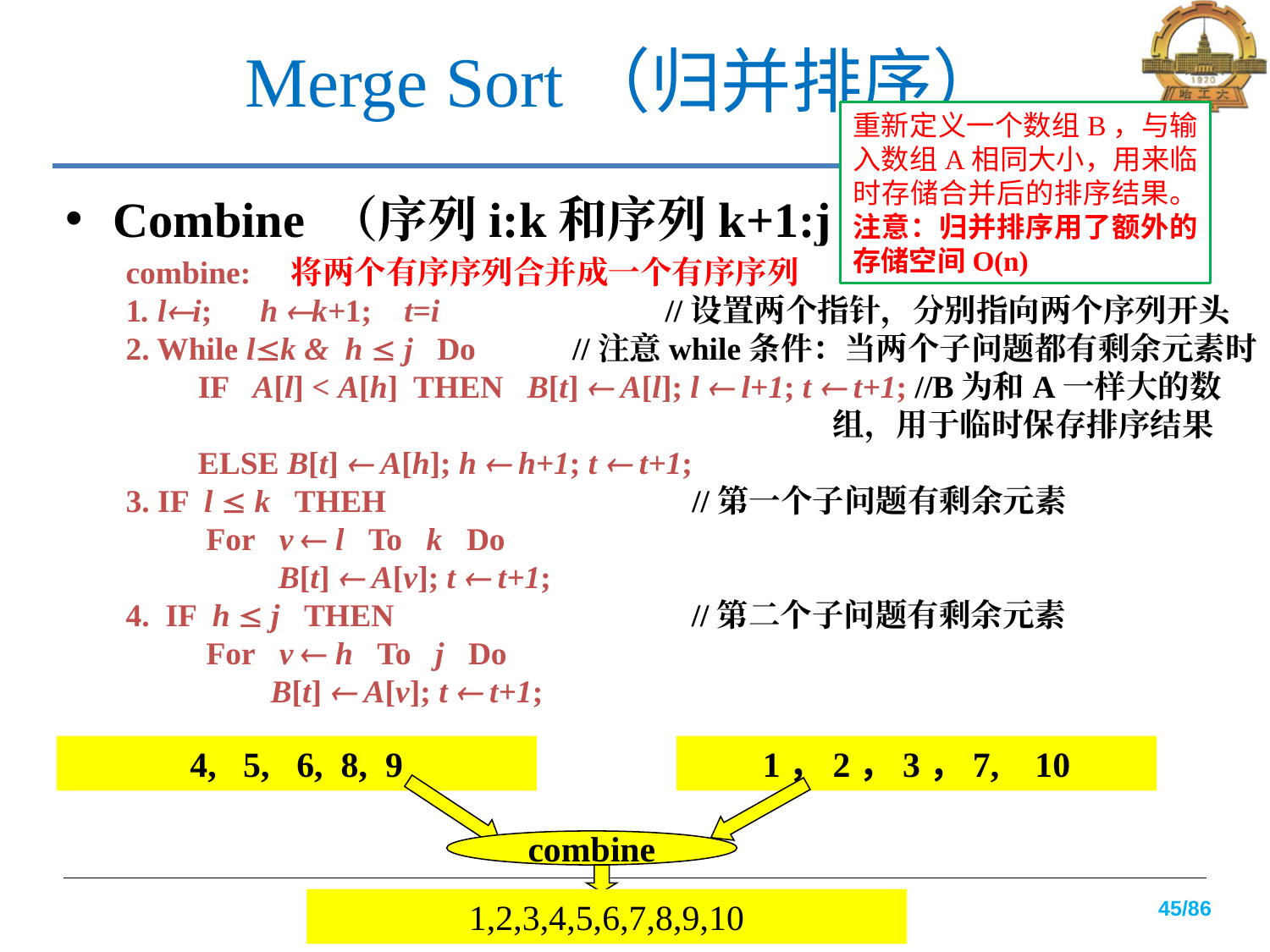

# Merge Sort（归并排序）
重新定义一个数组B，与输入数组A相同大小，用来临时存储合并后的排序结果。注意：归并排序用了额外的存储空间O(n)
Combine （序列i:k和序列k+1:j）
combine:    将两个有序序列合并成一个有序序列
1. l←i;      h ←k+1;    t=i                            //设置两个指针，分别指向两个序列开头
2. While l≤k &  h ≤ j   Do            //注意while条件：当两个子问题都有剩余元素时
         IF   A[l] < A[h]  THEN   B[t] ← A[l]; l ← l+1; t ← t+1; //B为和A一样大的数 					         组，用于临时保存排序结果
         ELSE B[t] ← A[h]; h ← h+1; t ← t+1;
3. IF  l ≤ k   THEH                                      //第一个子问题有剩余元素
          For   v ← l   To   k   Do
                   B[t] ← A[v]; t ← t+1;
4.  IF  h ≤ j   THEN                                     //第二个子问题有剩余元素
          For   v ← h   To   j   Do
                  B[t] ← A[v]; t ← t+1;
4,   5,   6,  8,  9
1，2，3，7,    10

combine

1,2,3,4,5,6,7,8,9,10